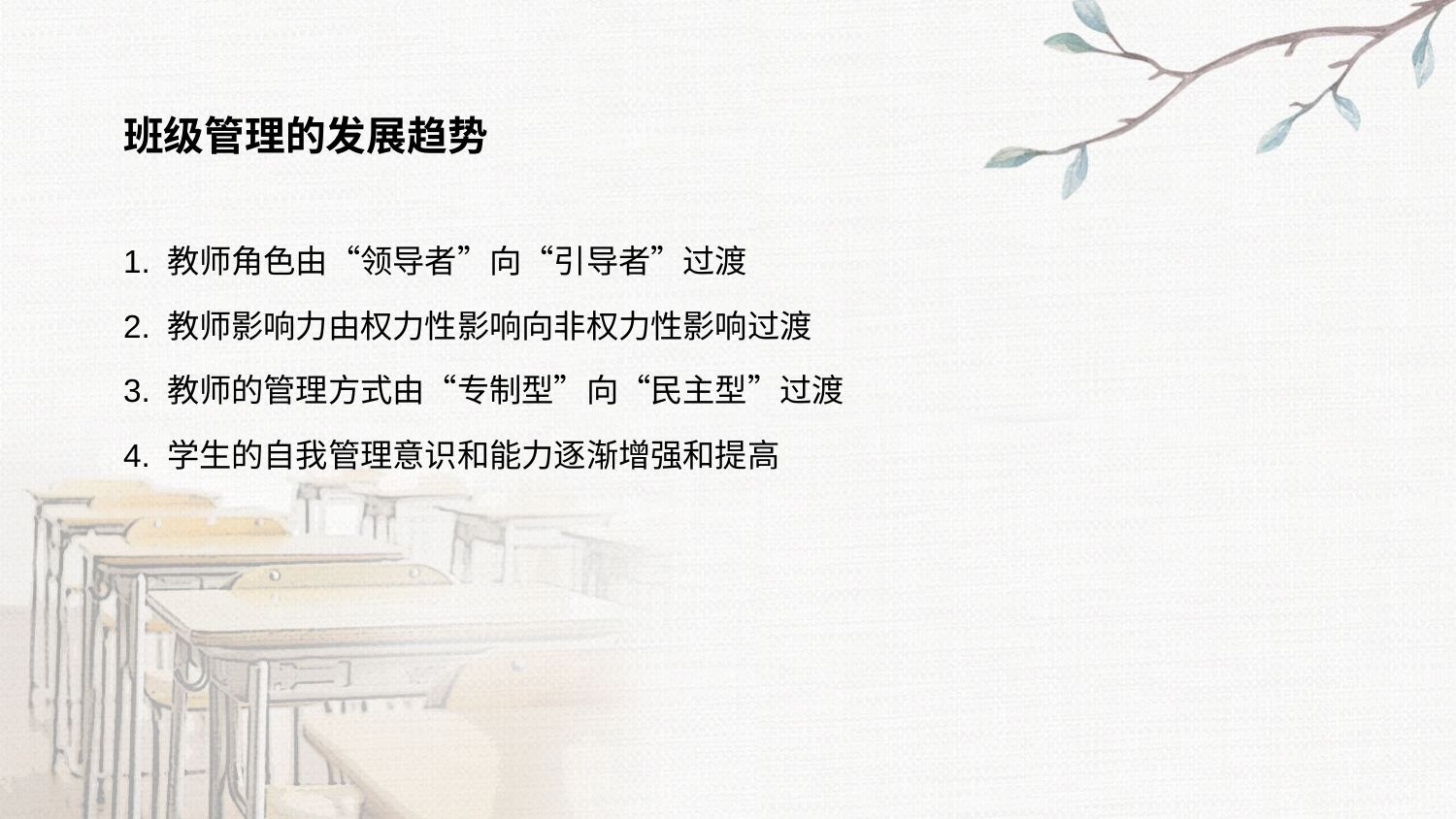

班级管理的发展趋势

1. 教师角色由“领导者”向“引导者”过渡
2. 教师影响力由权力性影响向非权力性影响过渡
3. 教师的管理方式由“专制型”向“民主型”过渡
4. 学生的自我管理意识和能力逐渐增强和提高